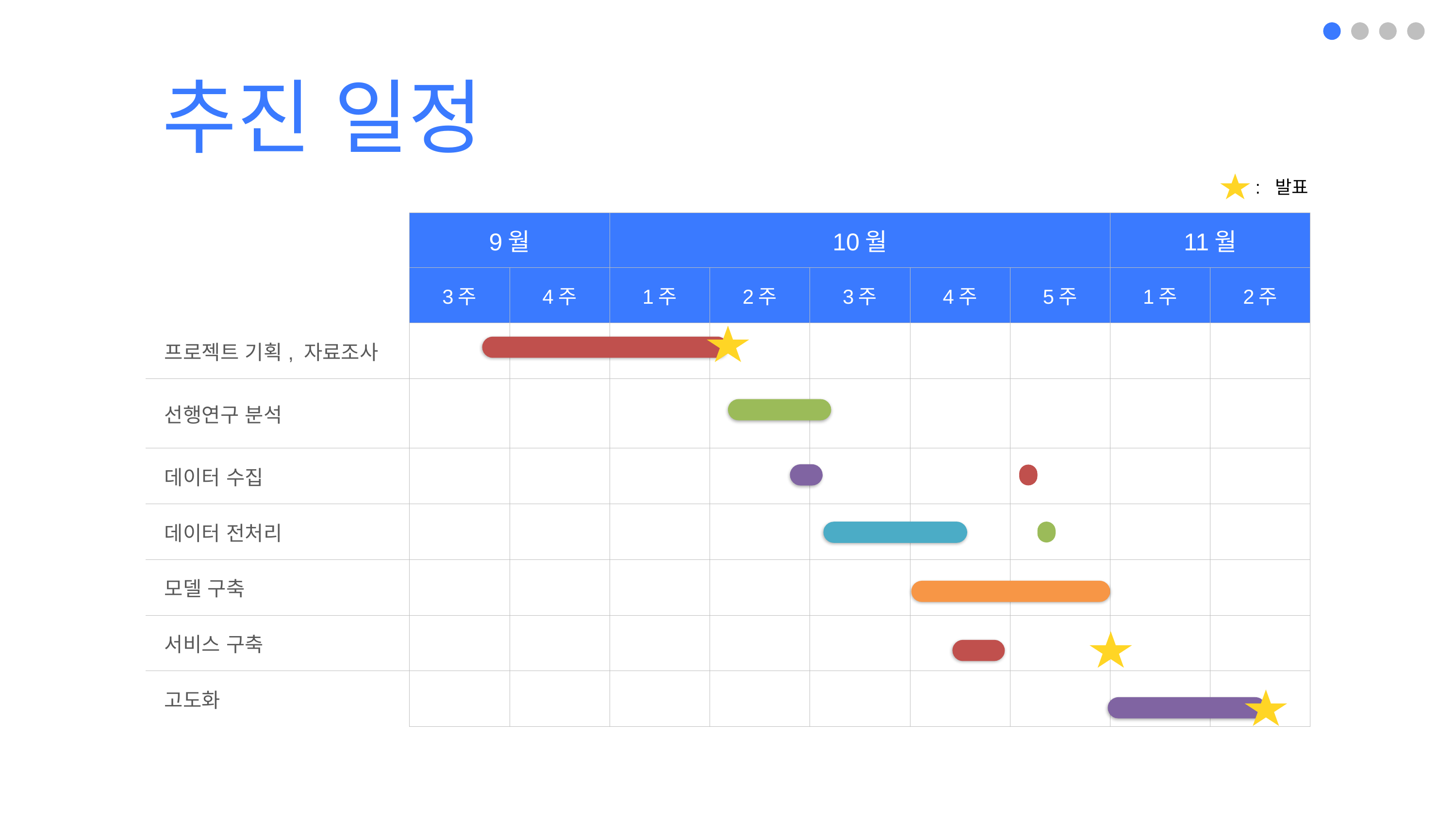

추진 일정
:  발표

|  | 9월 |  | 10월 |  |  |  |  | 11월 |  |
| --- | --- | --- | --- | --- | --- | --- | --- | --- | --- |
|  | 3주 | 4주 | 1주 | 2주 | 3주 | 4주 | 5주 | 1주 | 2주 |
| 프로젝트 기획, 자료조사 |  |  |  |  |  |  |  |  |  |
| 선행연구 분석 |  |  |  |  |  |  |  |  |  |
| 데이터 수집 |  |  |  |  |  |  |  |  |  |
| 데이터 전처리 |  |  |  |  |  |  |  |  |  |
| 모델 구축 |  |  |  |  |  |  |  |  |  |
| 서비스 구축 |  |  |  |  |  |  |  |  |  |
| 고도화 |  |  |  |  |  |  |  |  |  |